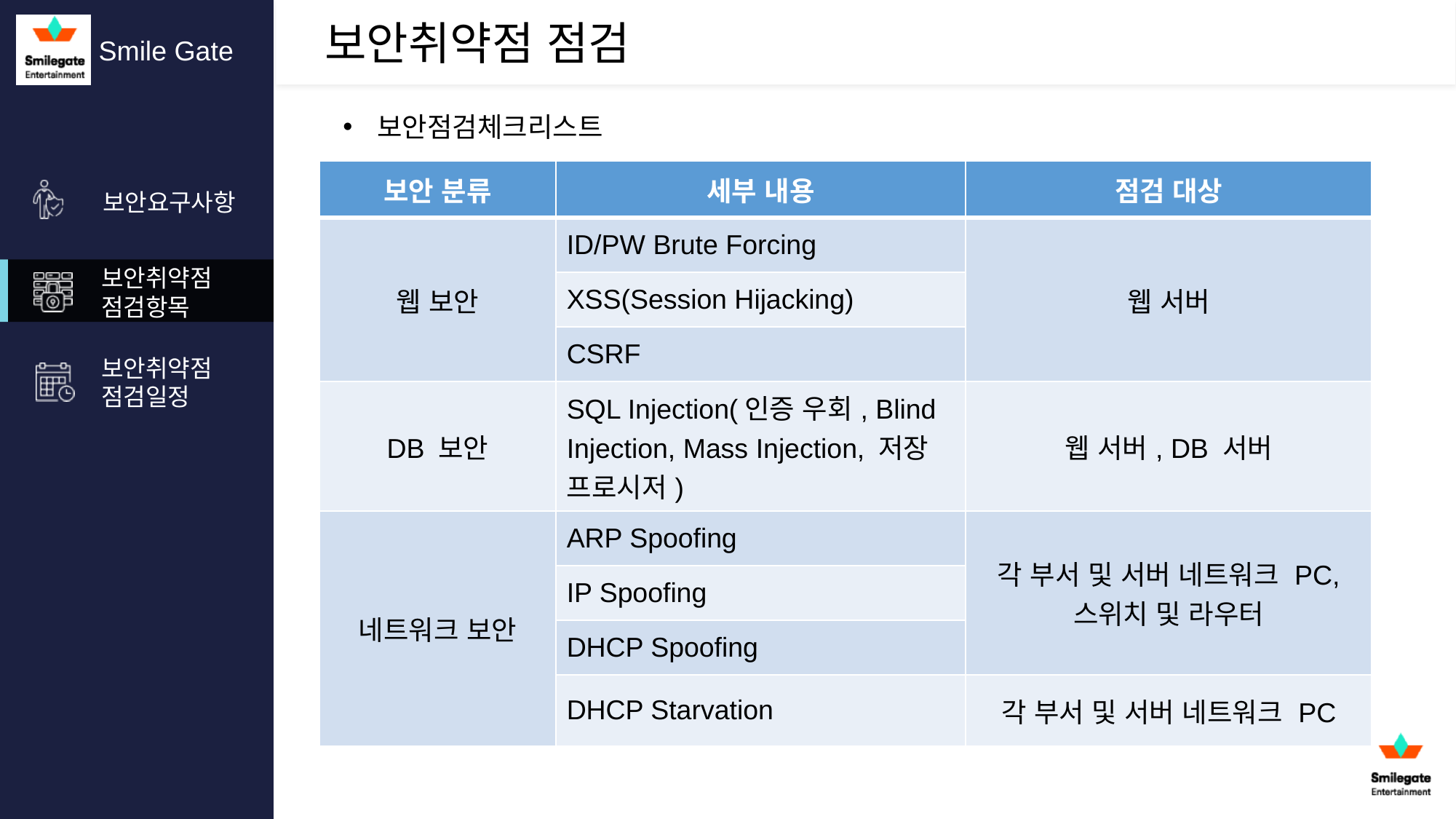

보안점검체크리스트
| 보안 분류 | 세부 내용 | 점검 대상 |
| --- | --- | --- |
| 웹 보안 | ID/PW Brute Forcing | 웹 서버 |
|  | XSS(Session Hijacking) |  |
|  | CSRF |  |
| DB 보안 | SQL Injection(인증 우회, Blind Injection, Mass Injection, 저장 프로시저) | 웹 서버, DB 서버 |
| 네트워크 보안 | ARP Spoofing | 각 부서 및 서버 네트워크 PC, 스위치 및 라우터 |
|  | IP Spoofing |  |
|  | DHCP Spoofing |  |
|  | DHCP Starvation | 각 부서 및 서버 네트워크 PC |